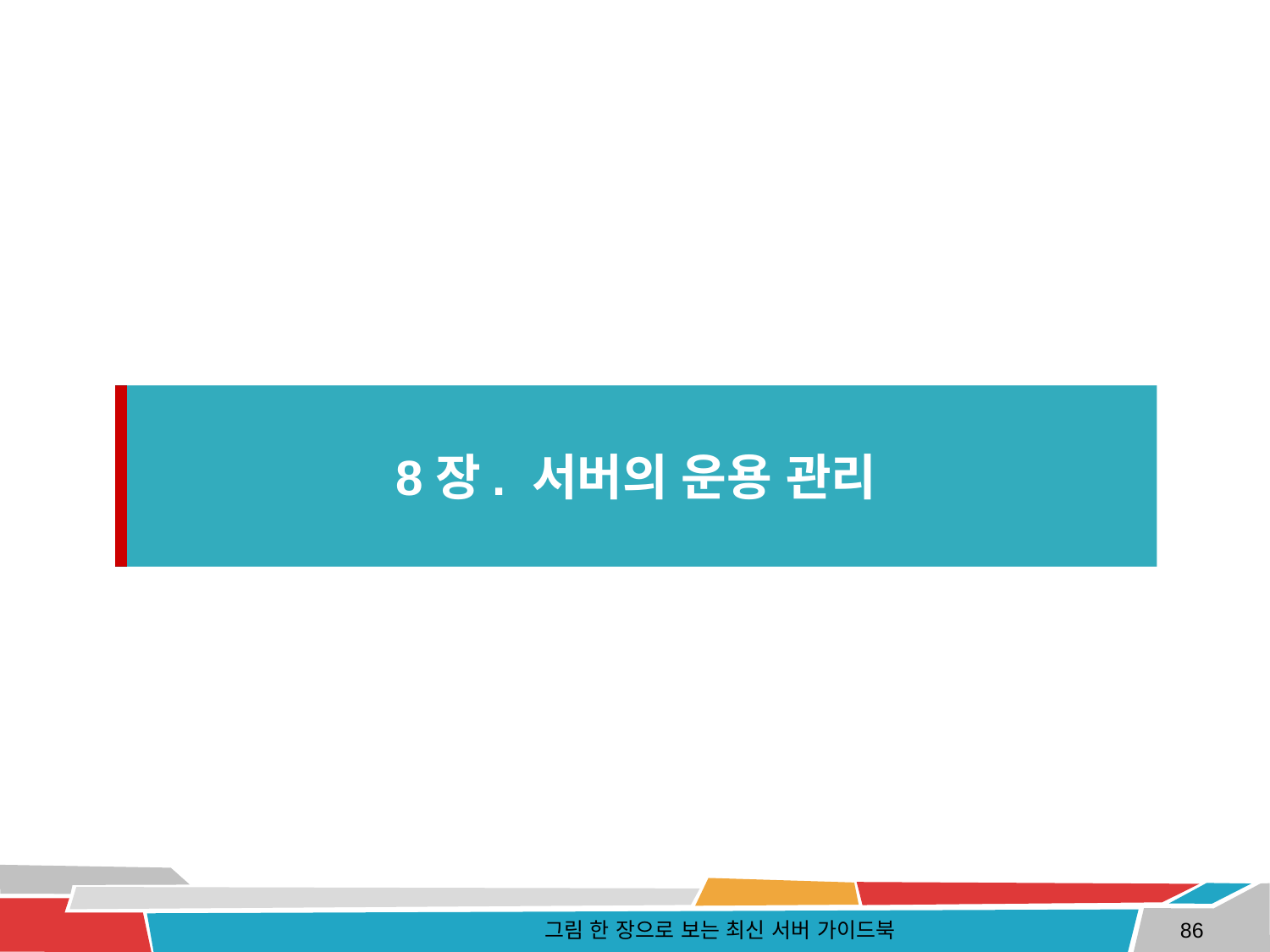

8장. 서버의 운용 관리
그림 한 장으로 보는 최신 서버 가이드북
86